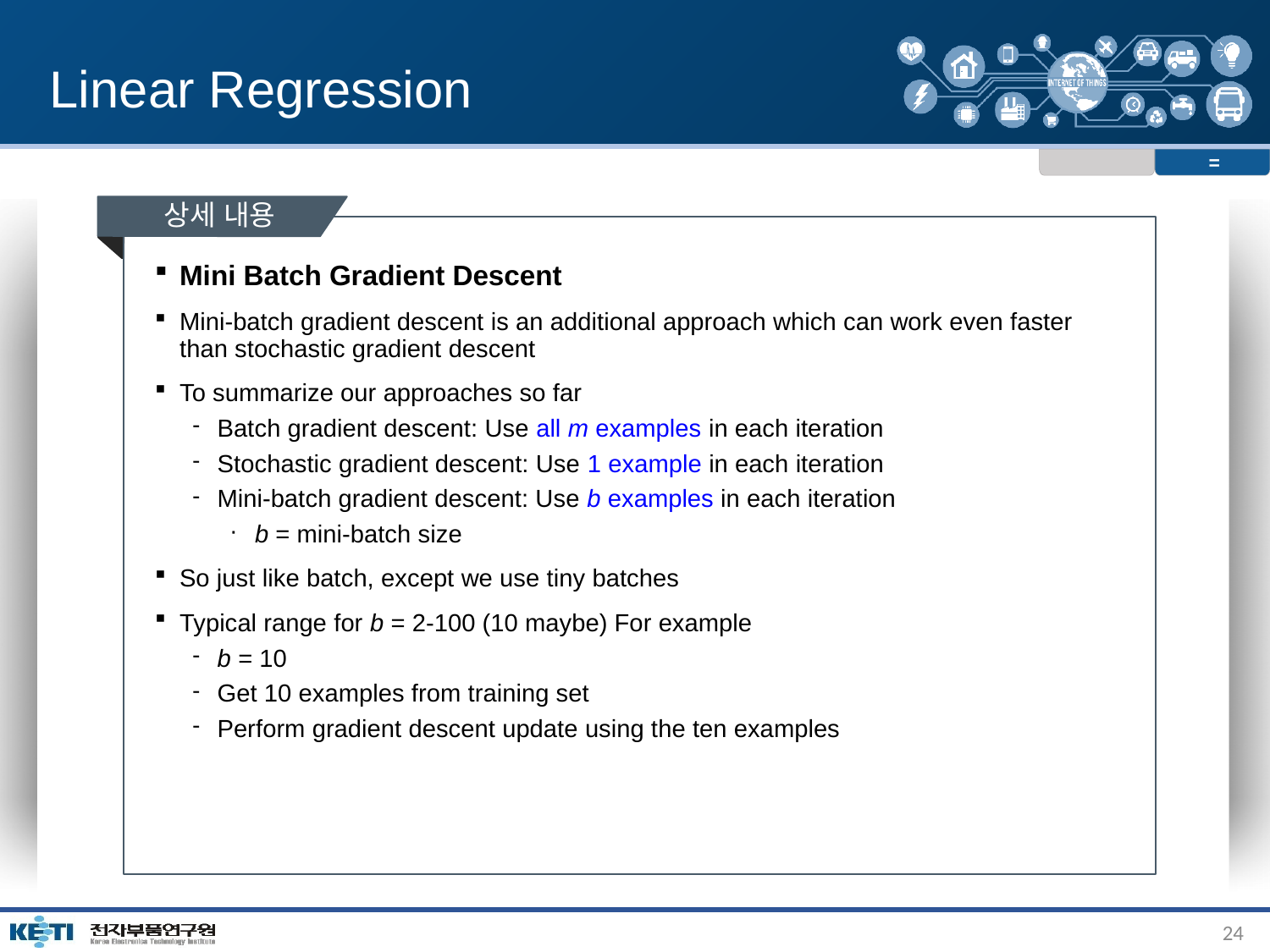

# Linear Regression
=
상세 내용

Mini Batch Gradient Descent
Mini-batch gradient descent is an additional approach which can work even faster than stochastic gradient descent
To summarize our approaches so far
Batch gradient descent: Use all m examples in each iteration
Stochastic gradient descent: Use 1 example in each iteration
Mini-batch gradient descent: Use b examples in each iteration
b = mini-batch size
So just like batch, except we use tiny batches
Typical range for b = 2-100 (10 maybe) For example
b = 10
Get 10 examples from training set
Perform gradient descent update using the ten examples

24